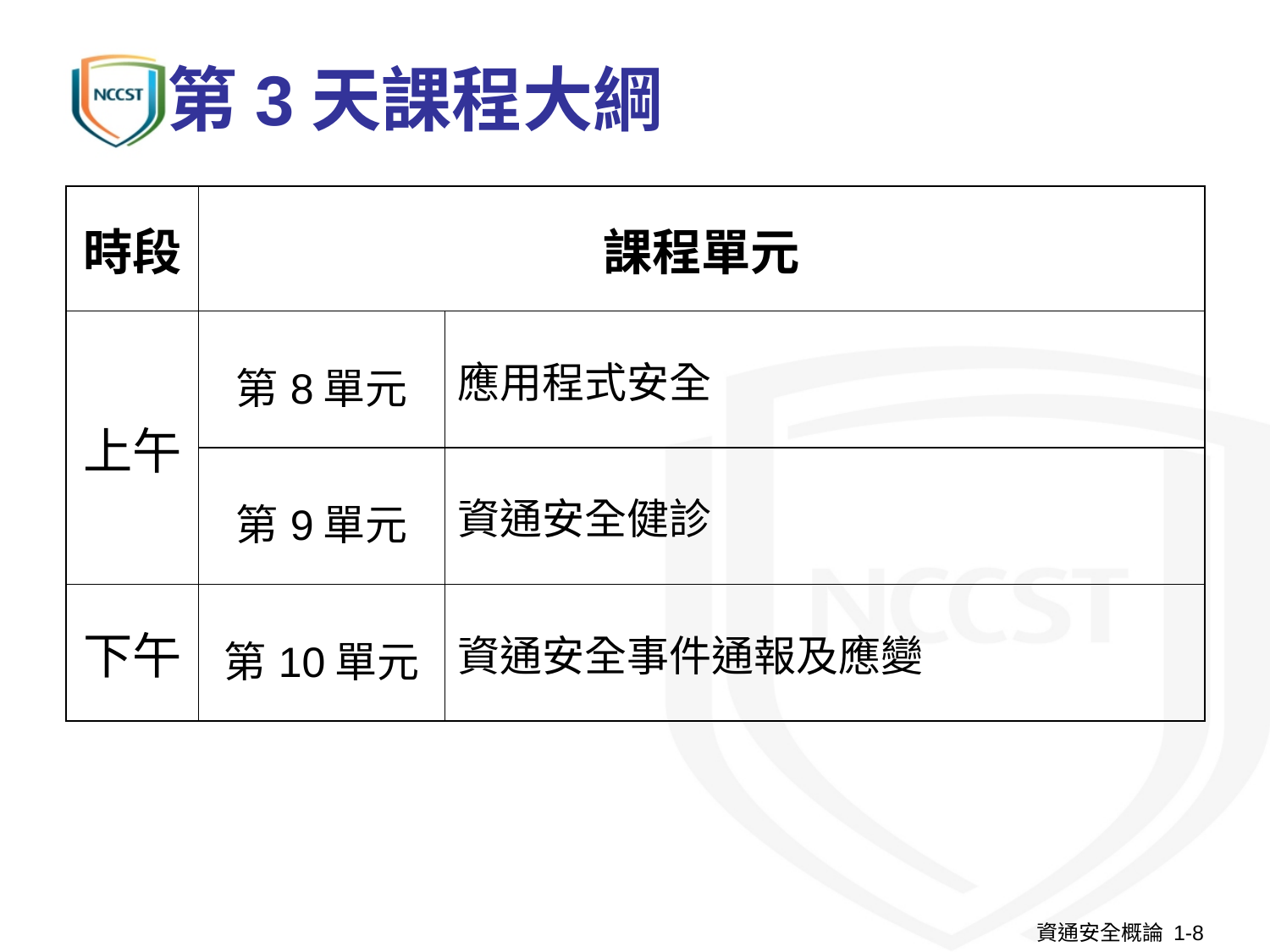

第3天課程大綱
| 時段 | 課程單元 |  |
| --- | --- | --- |
| 上午 | 第8單元 | 應用程式安全 |
|  | 第9單元 | 資通安全健診 |
| 下午 | 第10單元 | 資通安全事件通報及應變 |